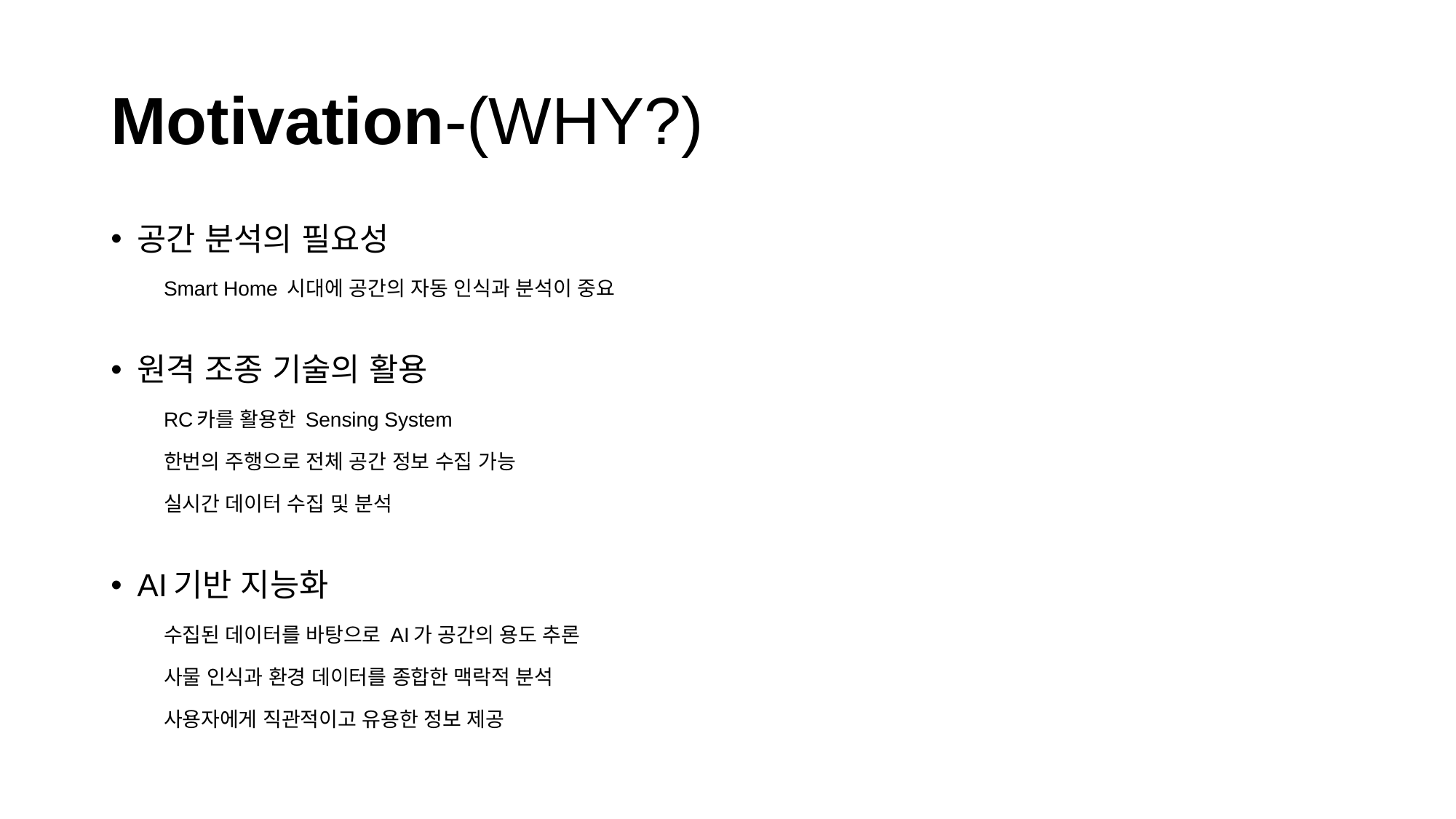

# Motivation-(WHY?)
공간 분석의 필요성
Smart Home 시대에 공간의 자동 인식과 분석이 중요

원격 조종 기술의 활용
RC카를 활용한 Sensing System
한번의 주행으로 전체 공간 정보 수집 가능
실시간 데이터 수집 및 분석

AI기반 지능화
수집된 데이터를 바탕으로 AI가 공간의 용도 추론
사물 인식과 환경 데이터를 종합한 맥락적 분석
사용자에게 직관적이고 유용한 정보 제공